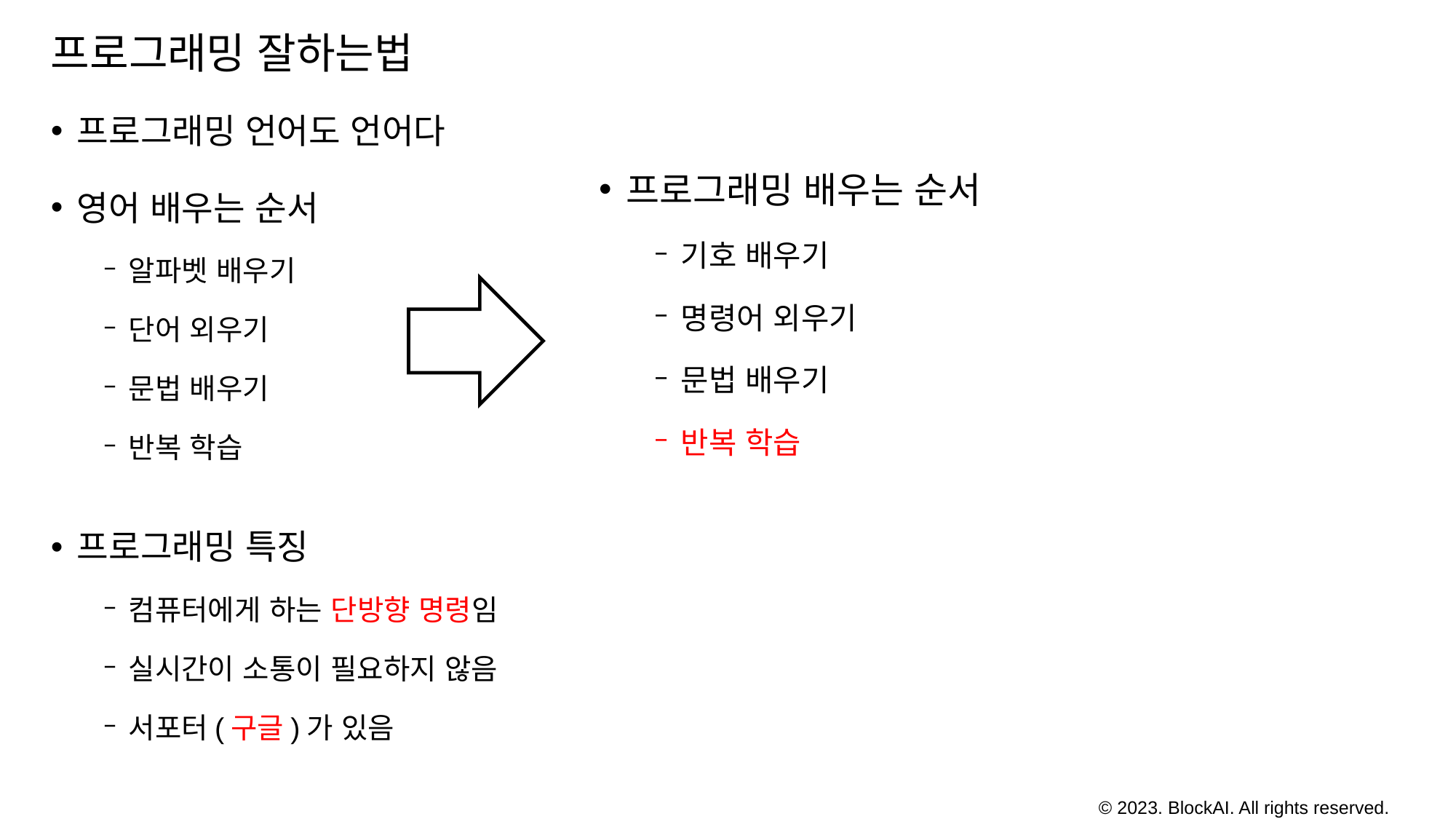

# 프로그래밍 잘하는법
프로그래밍 언어도 언어다
영어 배우는 순서
알파벳 배우기
단어 외우기
문법 배우기
반복 학습

프로그래밍 특징
컴퓨터에게 하는 단방향 명령임
실시간이 소통이 필요하지 않음
서포터(구글)가 있음

프로그래밍 배우는 순서
기호 배우기
명령어 외우기
문법 배우기
반복 학습